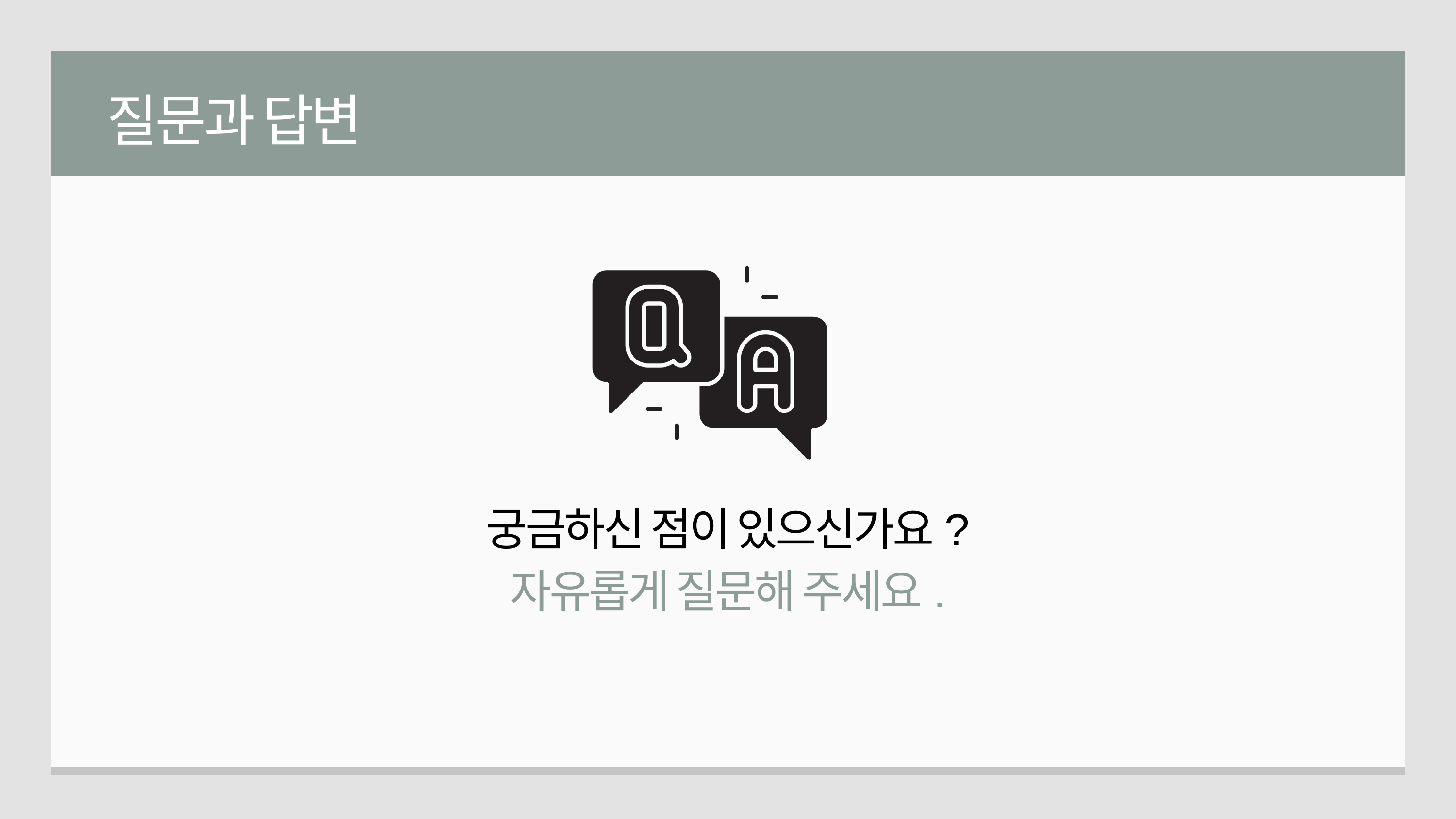

질문과 답변

궁금하신 점이 있으신가요?
자유롭게 질문해 주세요.